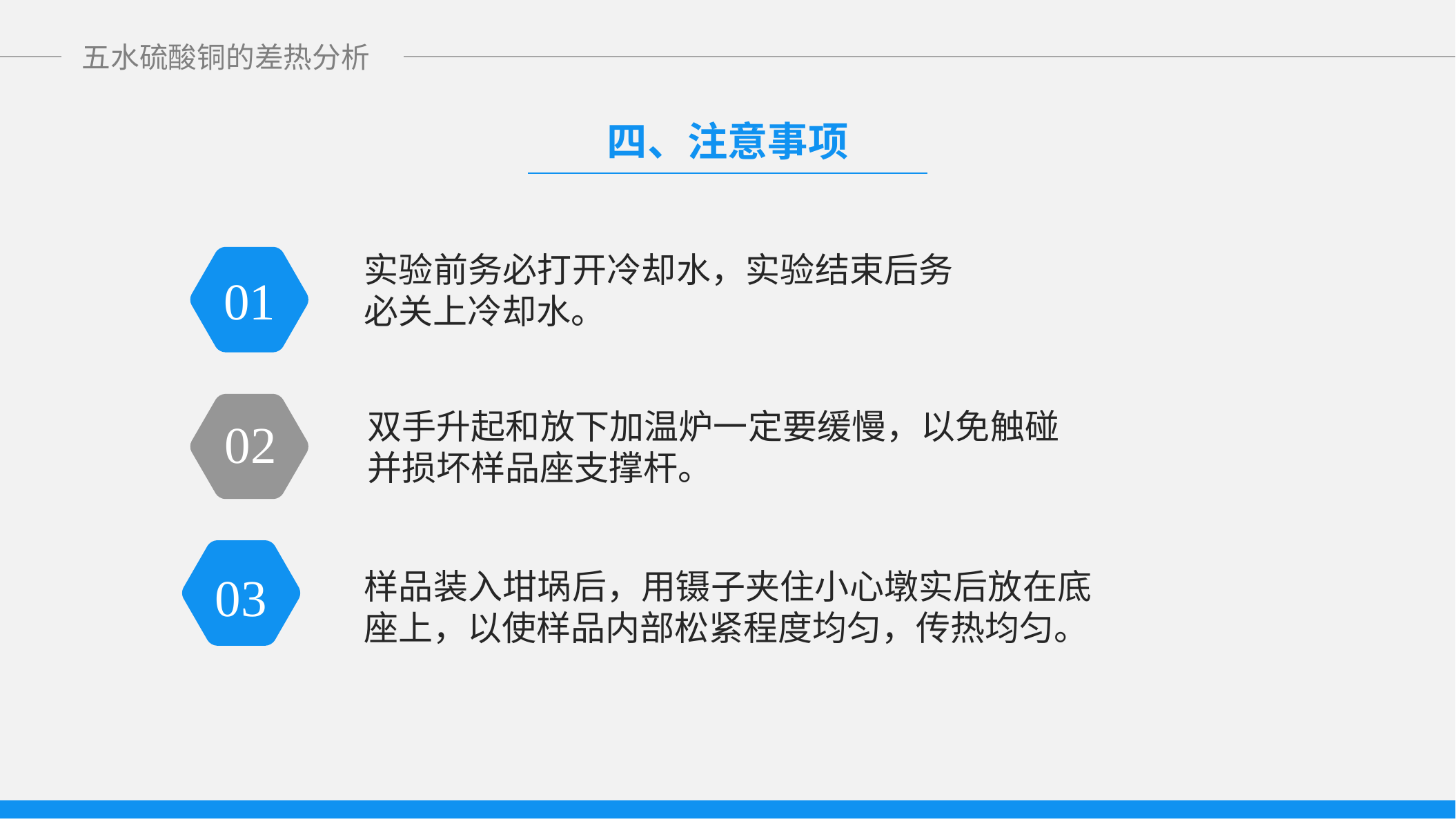

四、注意事项
实验前务必打开冷却水，实验结束后务必关上冷却水。

01

02
双手升起和放下加温炉一定要缓慢，以免触碰并损坏样品座支撑杆。

03
样品装入坩埚后，用镊子夹住小心墩实后放在底座上，以使样品内部松紧程度均匀，传热均匀。